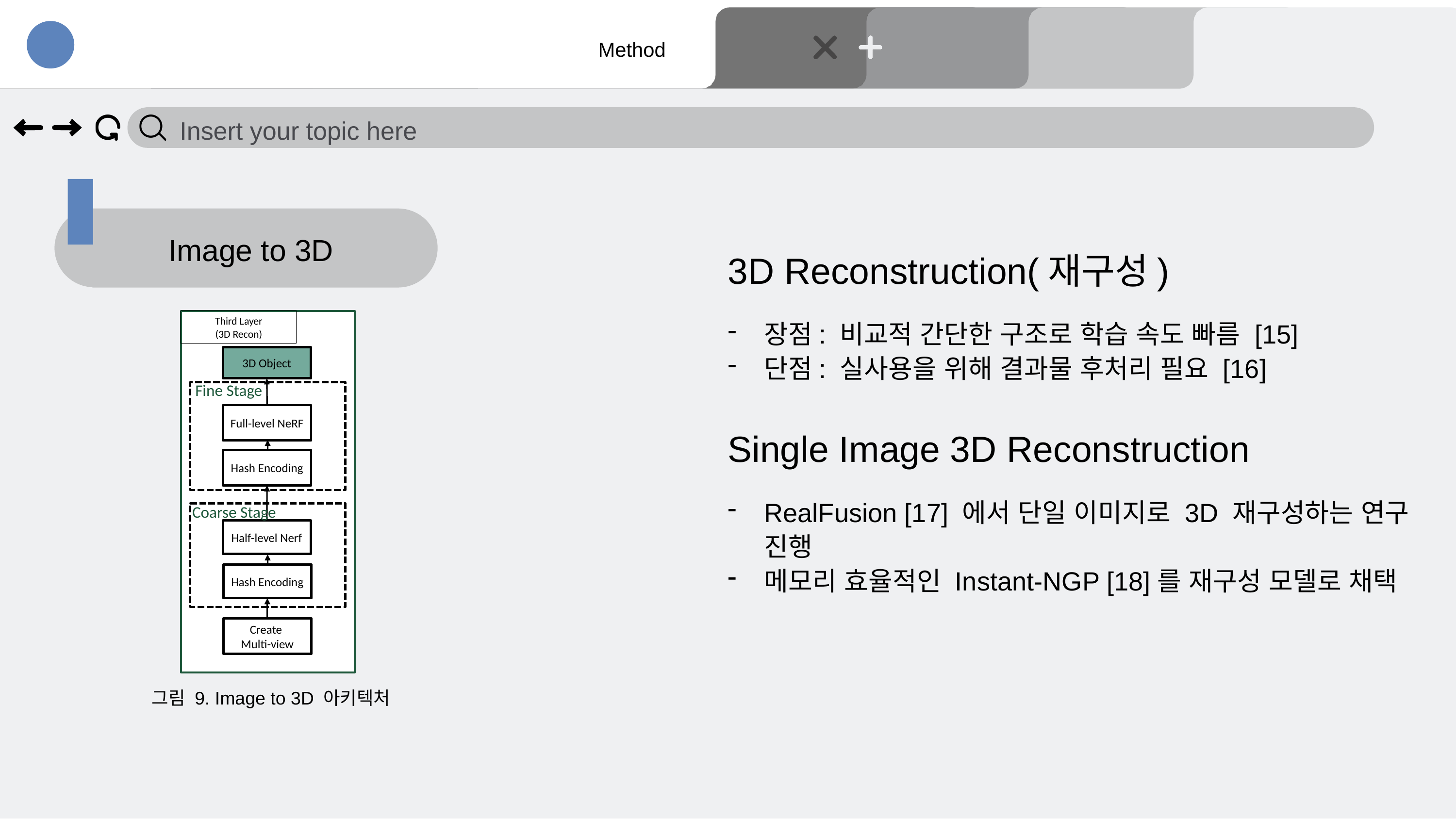

Title Page
Introduction
Purpose
Method

Insert your topic here

Image to 3D
3D Reconstruction(재구성)
Third Layer
(3D Recon)

장점: 비교적 간단한 구조로 학습 속도 빠름 [15]
단점: 실사용을 위해 결과물 후처리 필요 [16]
3D Object
Fine Stage

Full-level NeRF
Single Image 3D Reconstruction
Hash Encoding
RealFusion [17] 에서 단일 이미지로 3D 재구성하는 연구 진행
메모리 효율적인 Instant-NGP [18]를 재구성 모델로 채택
Coarse Stage

Half-level Nerf
Hash Encoding
Create
Multi-view
그림 9. Image to 3D 아키텍처
11